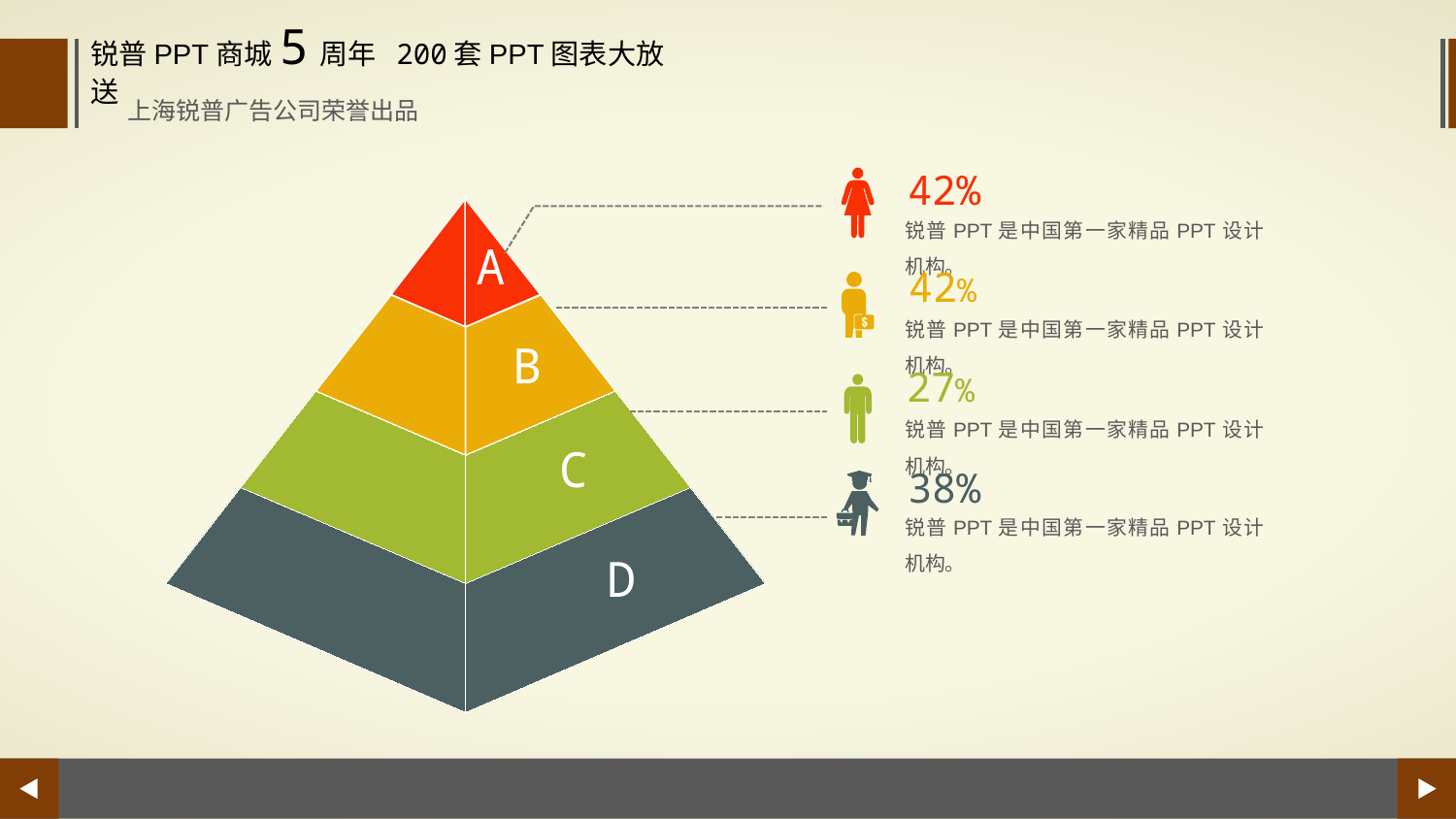

锐普PPT商城5周年  200套PPT图表大放送

上海锐普广告公司荣誉出品
42%

锐普PPT是中国第一家精品PPT设计机构。

A
42%

锐普PPT是中国第一家精品PPT设计机构。

B
27%

锐普PPT是中国第一家精品PPT设计机构。

C
38%

锐普PPT是中国第一家精品PPT设计机构。

D